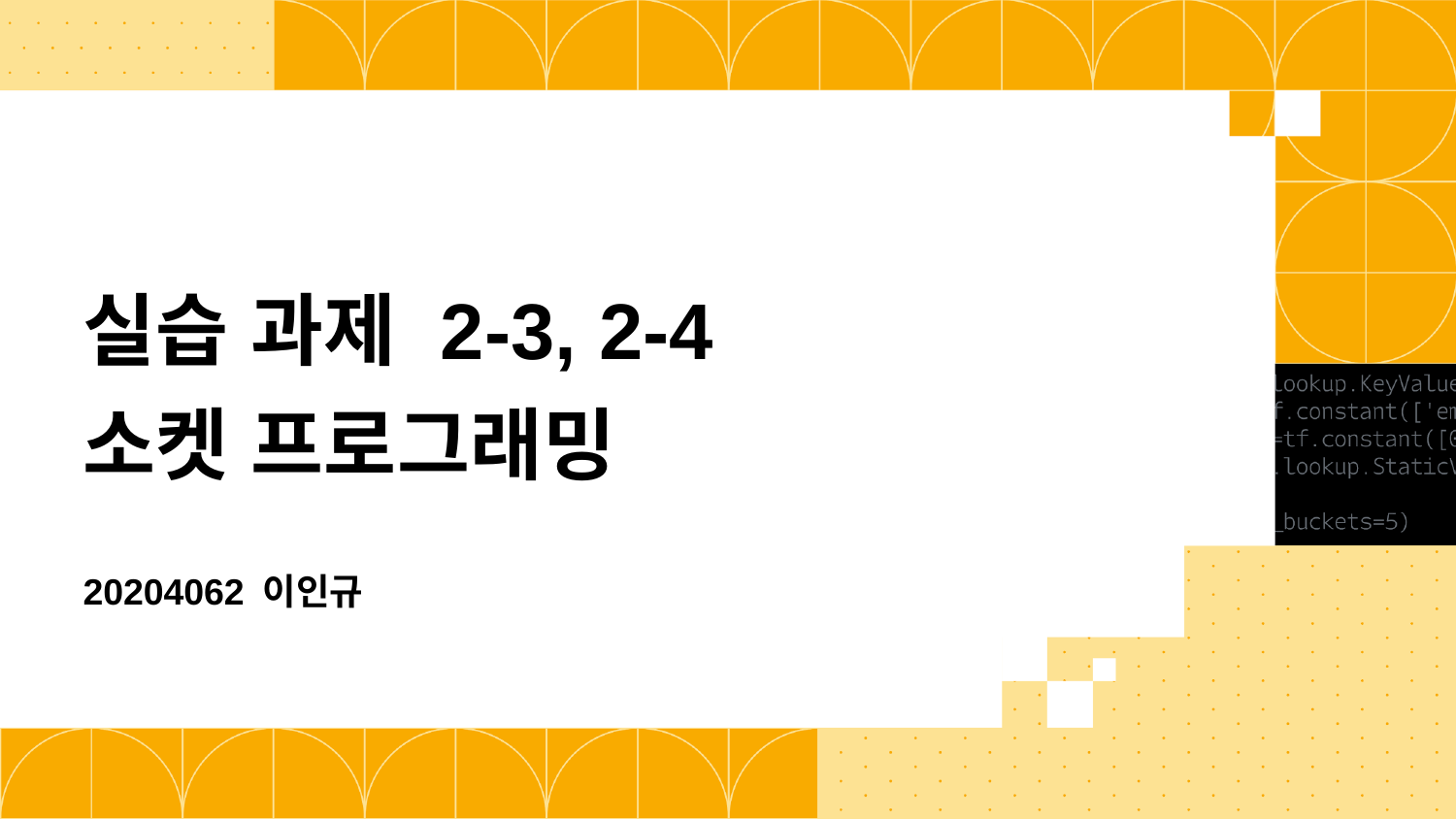

# 실습 과제 2-3, 2-4 소켓 프로그래밍
20204062 이인규